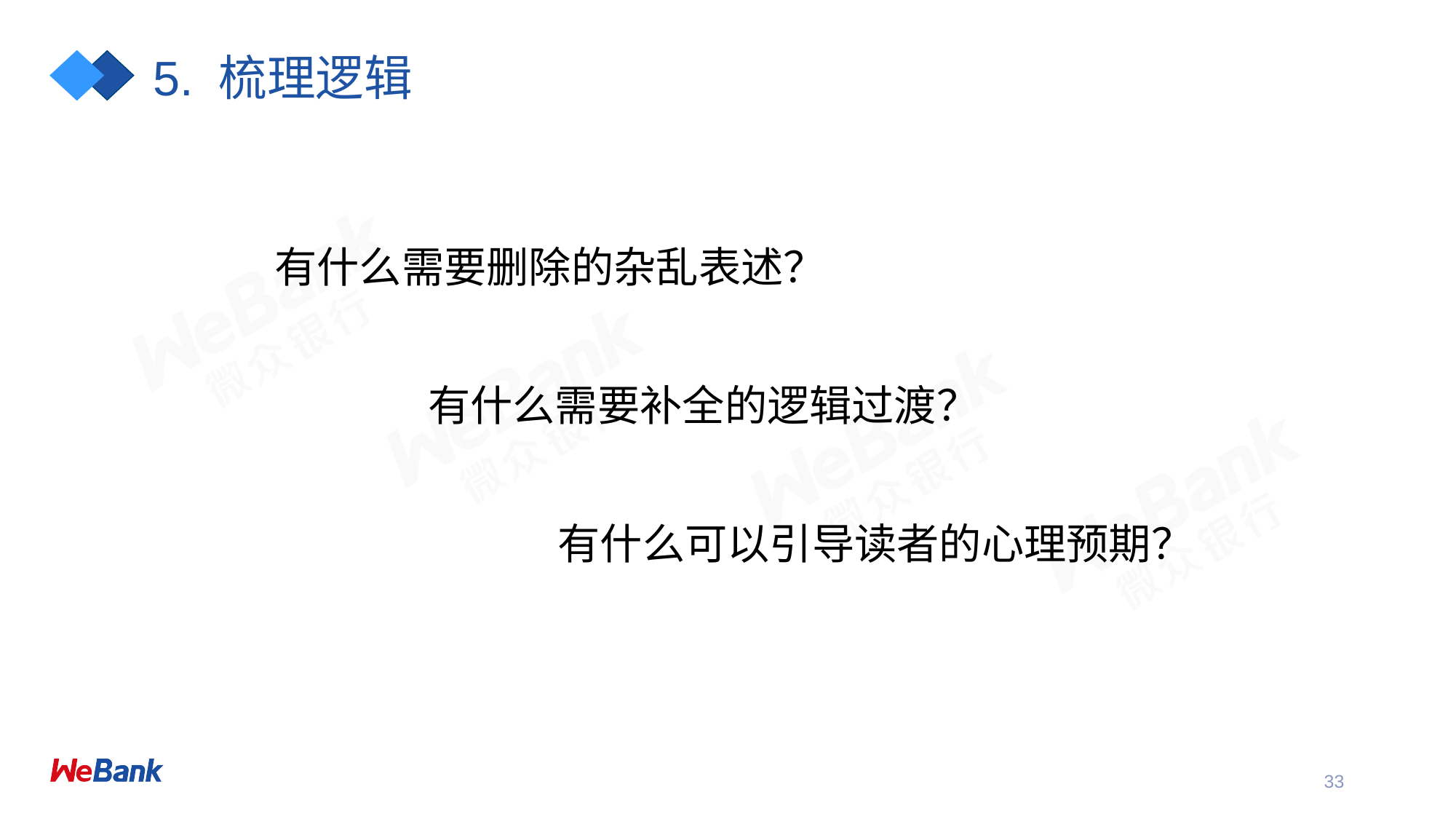

# 5. 梳理逻辑
有什么需要删除的杂乱表述？
有什么需要补全的逻辑过渡？
有什么可以引导读者的心理预期？
33